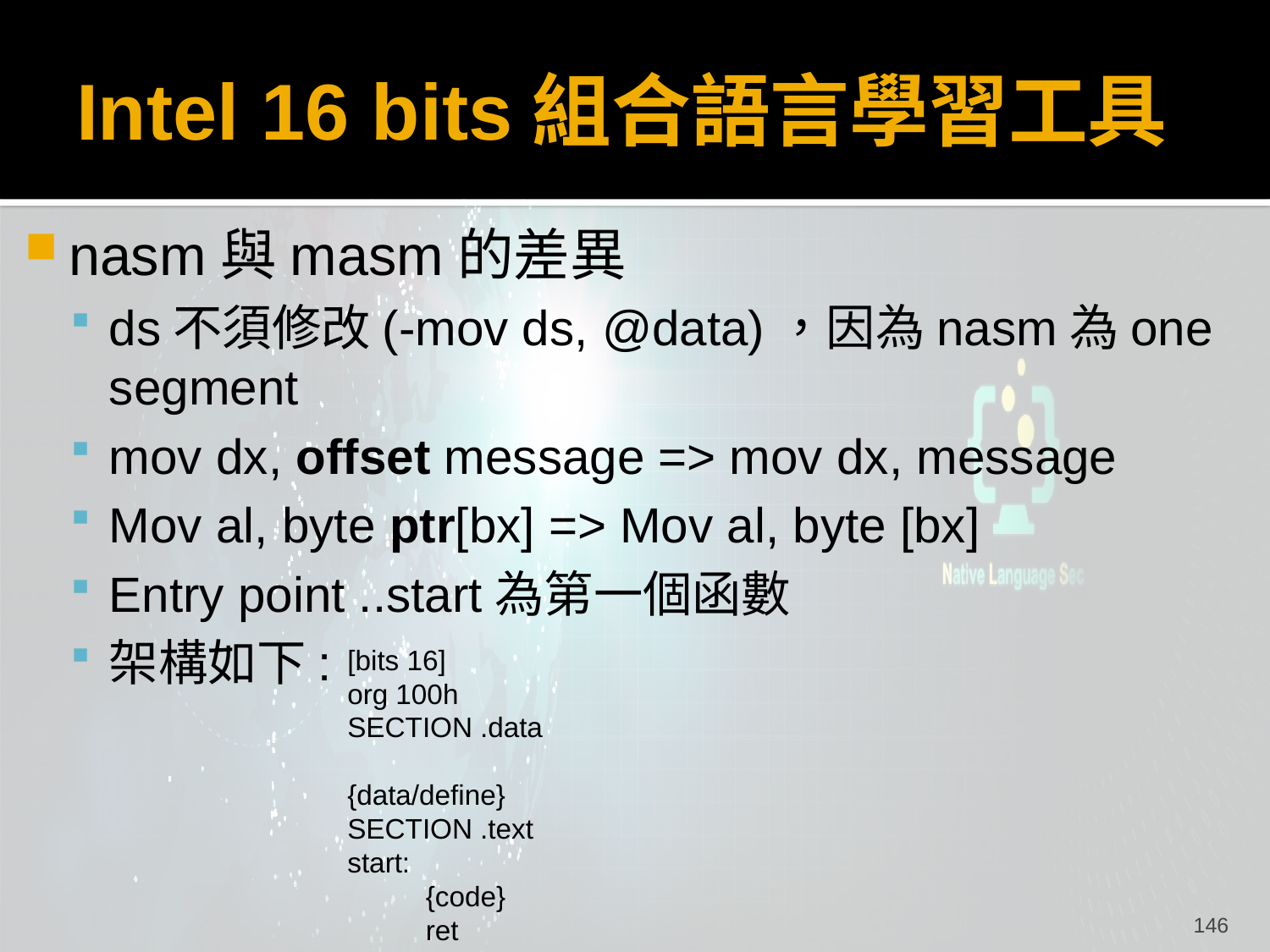

# Intel 16 bits組合語言學習工具
nasm與masm的差異
ds不須修改(-mov ds, @data)，因為nasm為one segment
mov dx, offset message => mov dx, message
Mov al, byte ptr[bx] => Mov al, byte [bx]
Entry point ..start為第一個函數
架構如下:
[bits 16]
org 100h
SECTION .data
           {data/define}
SECTION .text
start:
          {code}
          ret
{functions/macros}
146